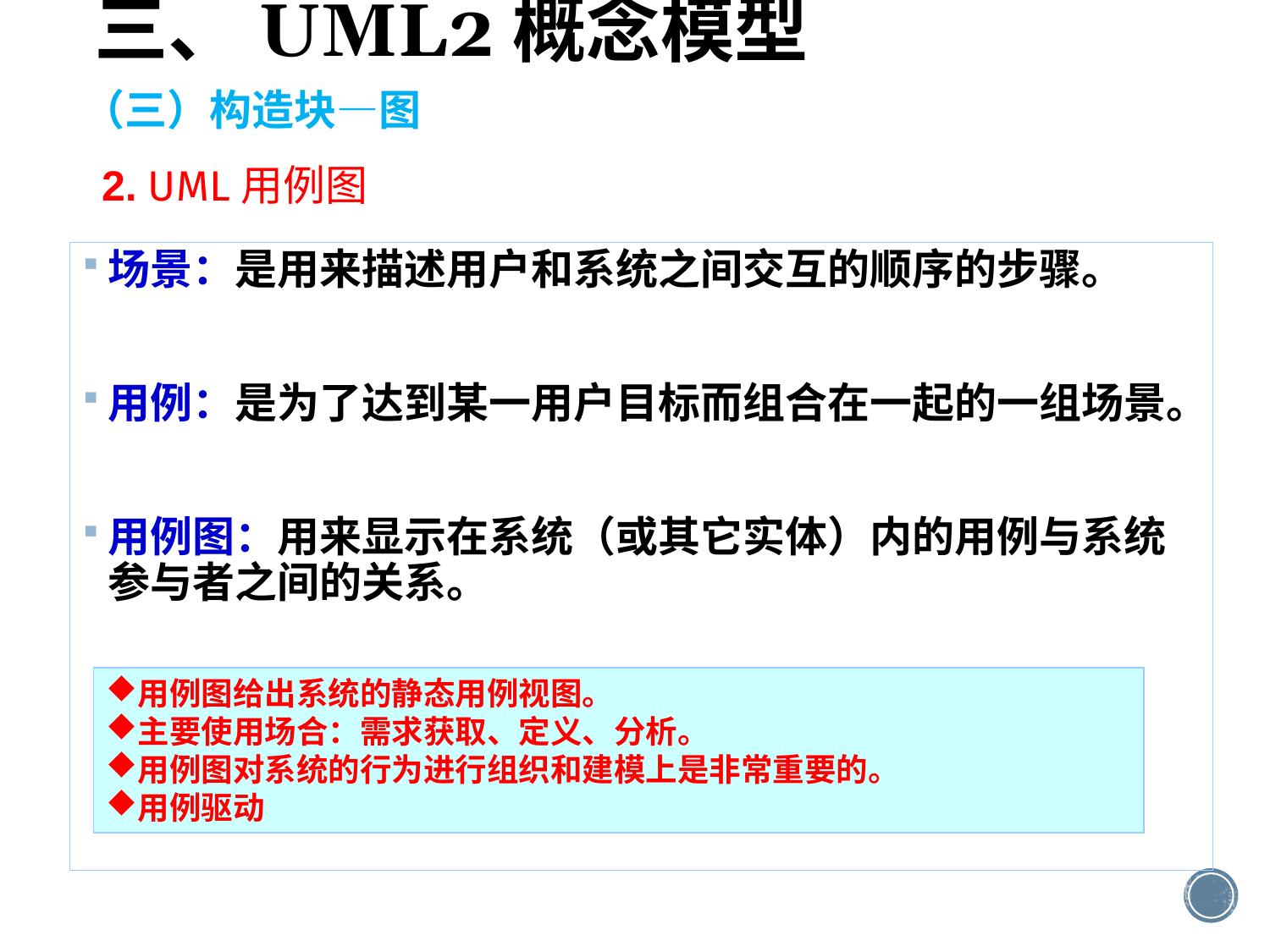

三、UML2概念模型
（三）构造块—图
2. UML用例图
场景：是用来描述用户和系统之间交互的顺序的步骤。

用例：是为了达到某一用户目标而组合在一起的一组场景。

用例图：用来显示在系统（或其它实体）内的用例与系统参与者之间的关系。

用例图给出系统的静态用例视图。
主要使用场合：需求获取、定义、分析。
用例图对系统的行为进行组织和建模上是非常重要的。
用例驱动